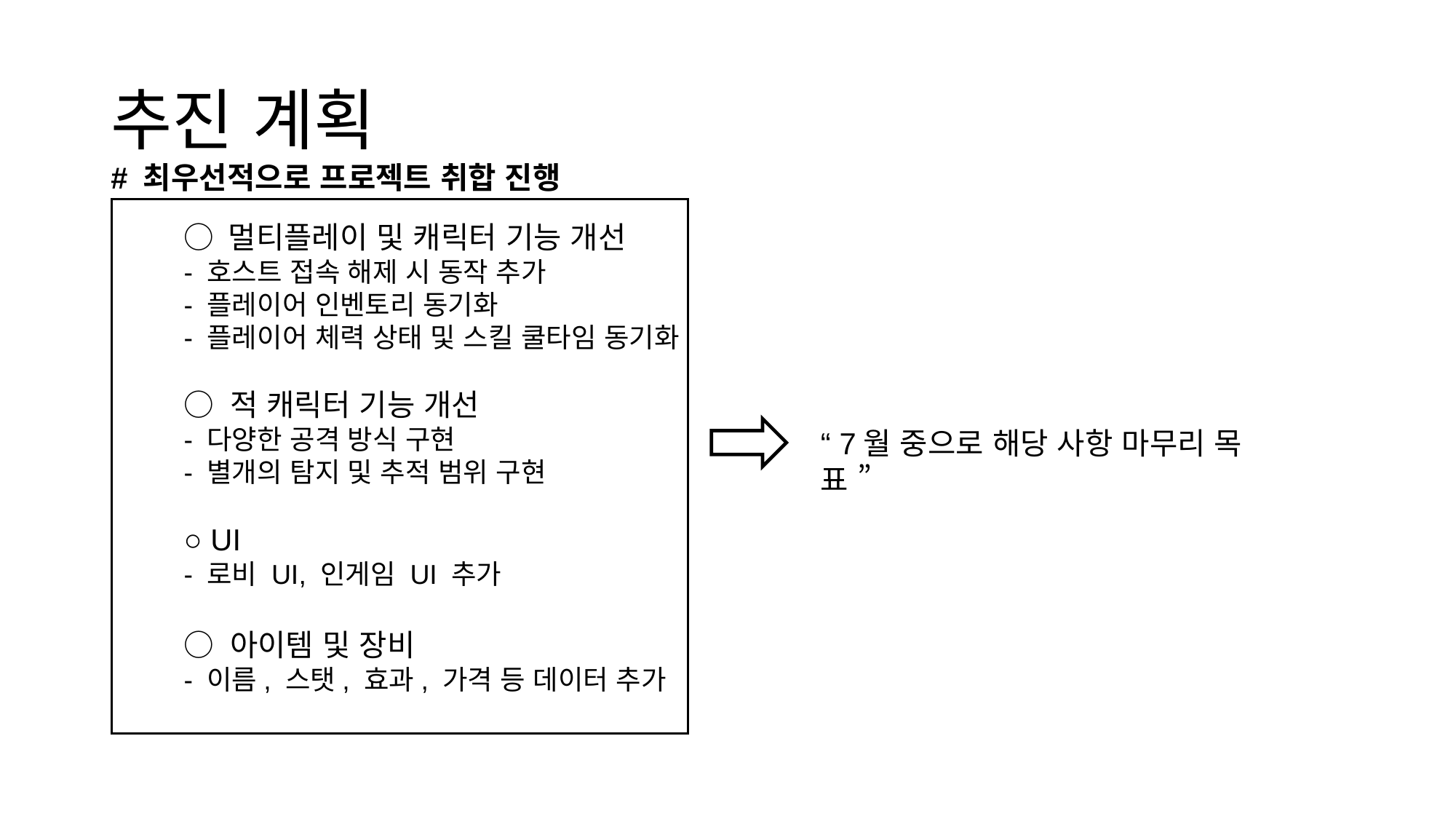

# 추진 계획
# 최우선적으로 프로젝트 취합 진행

○ 멀티플레이 및 캐릭터 기능 개선
- 호스트 접속 해제 시 동작 추가
- 플레이어 인벤토리 동기화
- 플레이어 체력 상태 및 스킬 쿨타임 동기화

○ 적 캐릭터 기능 개선
- 다양한 공격 방식 구현
- 별개의 탐지 및 추적 범위 구현

○ UI
- 로비 UI, 인게임 UI 추가

○ 아이템 및 장비
- 이름, 스탯, 효과, 가격 등 데이터 추가

“ 7월 중으로 해당 사항 마무리 목표 ”